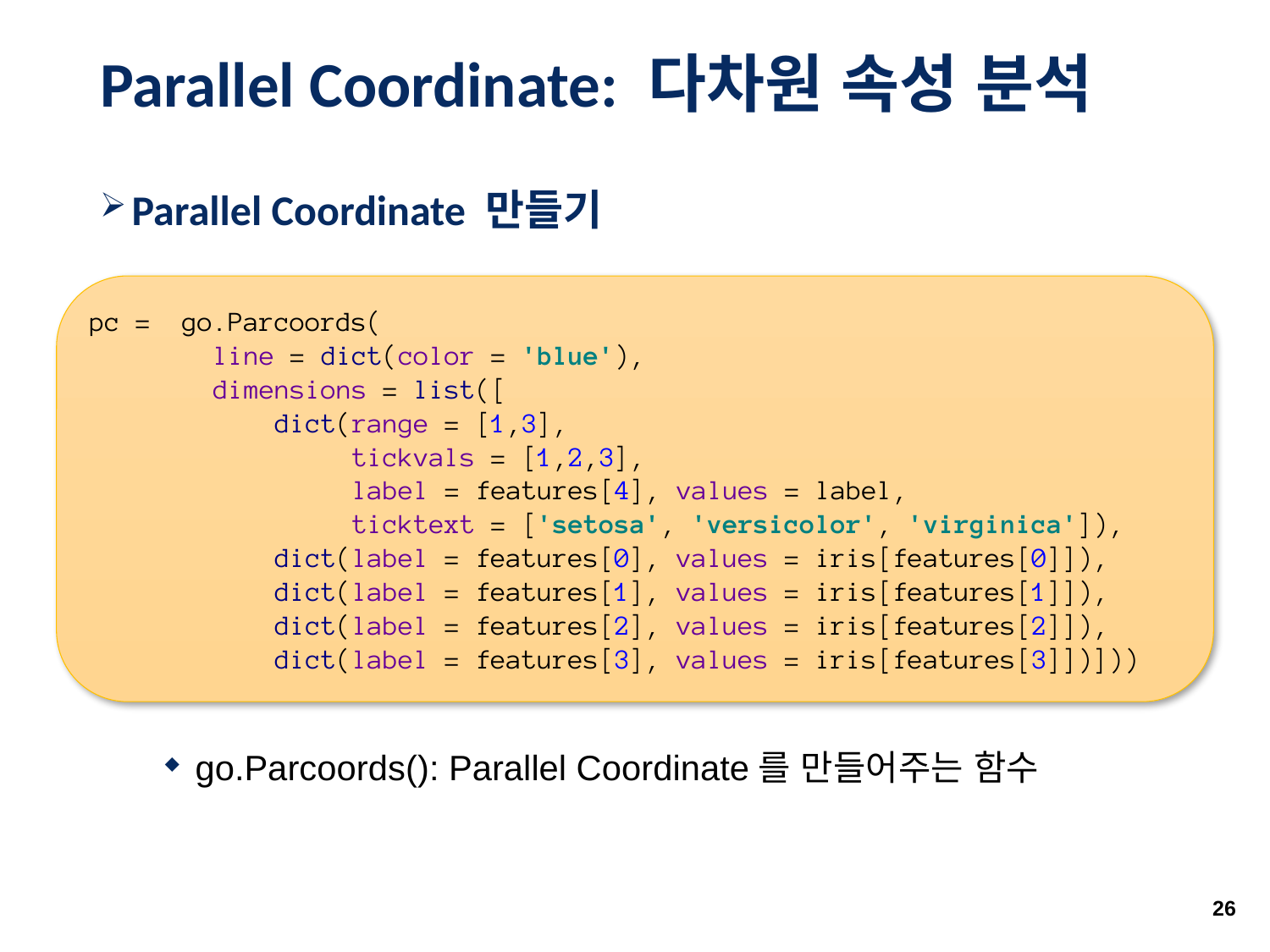

# Parallel Coordinate: 다차원 속성 분석
Parallel Coordinate 만들기

go.Parcoords(): Parallel Coordinate를 만들어주는 함수
pc =  go.Parcoords(
        line = dict(color = 'blue'),
        dimensions = list([
            dict(range = [1,3],
                 tickvals = [1,2,3],
                 label = features[4], values = label,
                 ticktext = ['setosa', 'versicolor', 'virginica']),
            dict(label = features[0], values = iris[features[0]]),
            dict(label = features[1], values = iris[features[1]]),
            dict(label = features[2], values = iris[features[2]]),
            dict(label = features[3], values = iris[features[3]])]))
26